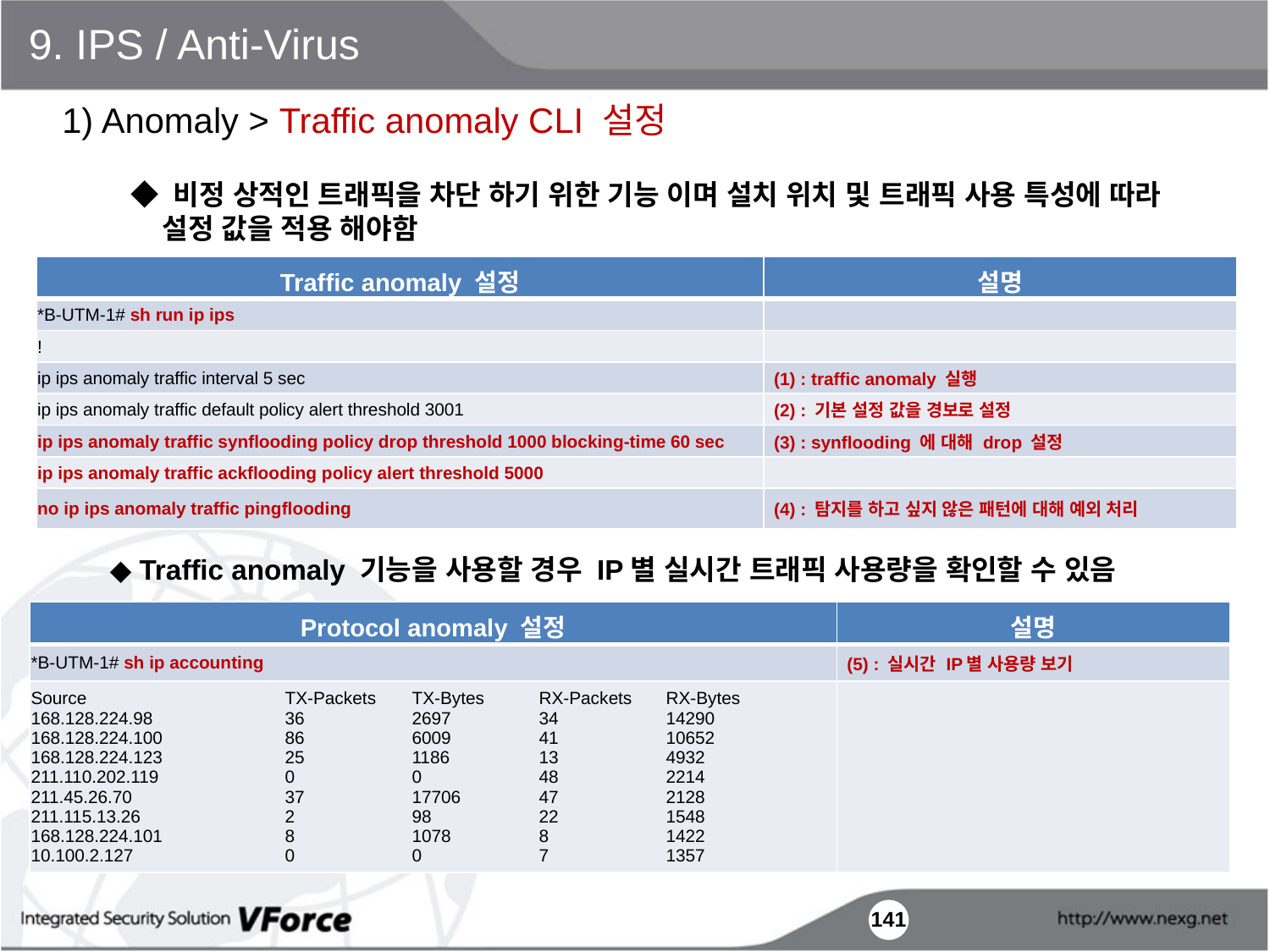

9. IPS / Anti-Virus
1) Anomaly > Traffic anomaly CLI 설정
◆ 비정 상적인 트래픽을 차단 하기 위한 기능 이며 설치 위치 및 트래픽 사용 특성에 따라
    설정 값을 적용 해야함
| Traffic anomaly 설정 | 설명 |
| --- | --- |
| \*B-UTM-1# sh run ip ips |  |
| ! |  |
| ip ips anomaly traffic interval 5 sec | (1) : traffic anomaly 실행 |
| ip ips anomaly traffic default policy alert threshold 3001 | (2) : 기본 설정 값을 경보로 설정 |
| ip ips anomaly traffic synflooding policy drop threshold 1000 blocking-time 60 sec | (3) : synflooding 에 대해 drop 설정 |
| ip ips anomaly traffic ackflooding policy alert threshold 5000 |  |
| no ip ips anomaly traffic pingflooding | (4) : 탐지를 하고 싶지 않은 패턴에 대해 예외 처리 |
◆ Traffic anomaly 기능을 사용할 경우 IP별 실시간 트래픽 사용량을 확인할 수 있음
| Protocol anomaly 설정 | 설명 |
| --- | --- |
| \*B-UTM-1# sh ip accounting | (5) : 실시간 IP별 사용량 보기 |
| Source TX-Packets TX-Bytes RX-Packets RX-Bytes 168.128.224.98 36 2697 34 14290 168.128.224.100 86 6009 41 10652 168.128.224.123 25 1186 13 4932 211.110.202.119 0 0 48 2214 211.45.26.70 37 17706 47 2128 211.115.13.26 2 98 22 1548 168.128.224.101 8 1078 8 1422 10.100.2.127 0 0 7 1357 |  |